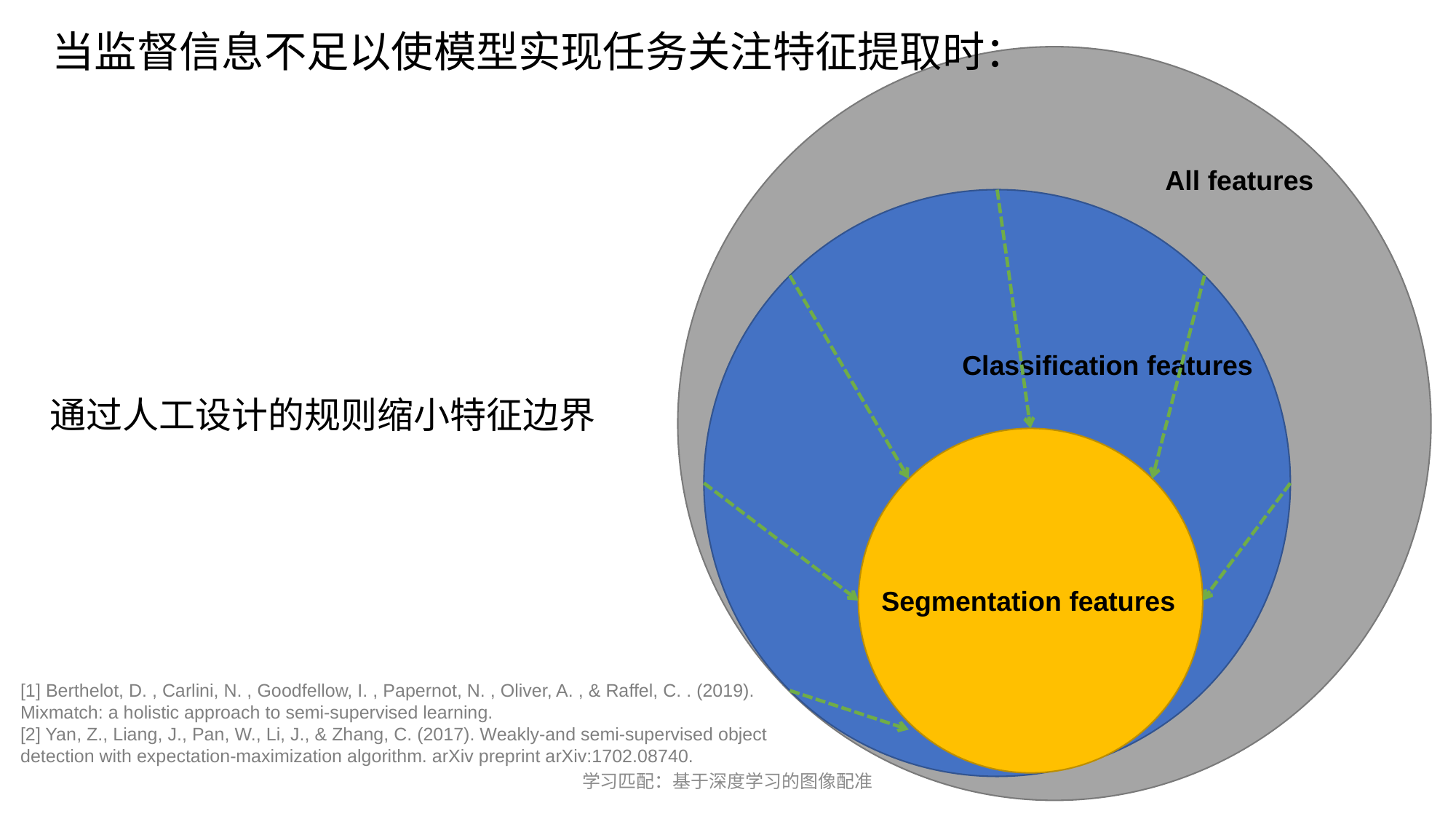

当监督信息不足以使模型实现任务关注特征提取时：

All features

Classification features
通过人工设计的规则缩小特征边界

Segmentation features
[1] Berthelot, D. , Carlini, N. , Goodfellow, I. , Papernot, N. , Oliver, A. , & Raffel, C. . (2019). Mixmatch: a holistic approach to semi-supervised learning.
[2] Yan, Z., Liang, J., Pan, W., Li, J., & Zhang, C. (2017). Weakly-and semi-supervised object detection with expectation-maximization algorithm. arXiv preprint arXiv:1702.08740.
学习匹配：基于深度学习的图像配准